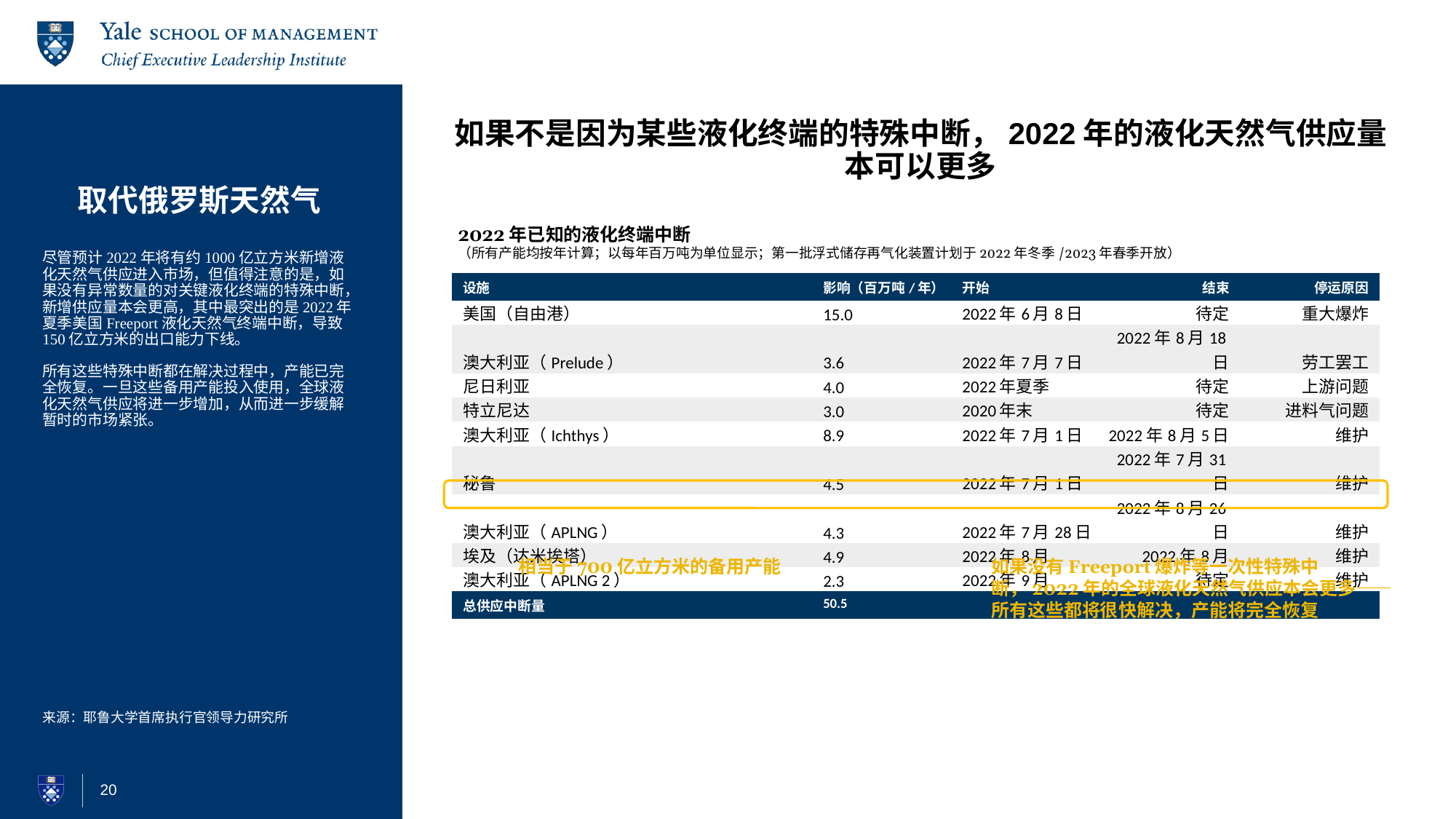

# 取代俄罗斯天然气
如果不是因为某些液化终端的特殊中断，2022年的液化天然气供应量本可以更多
2022年已知的液化终端中断
（所有产能均按年计算；以每年百万吨为单位显示；第一批浮式储存再气化装置计划于2022年冬季/2023年春季开放）
尽管预计2022年将有约1000亿立方米新增液化天然气供应进入市场，但值得注意的是，如果没有异常数量的对关键液化终端的特殊中断，新增供应量本会更高，其中最突出的是2022年夏季美国Freeport液化天然气终端中断，导致150亿立方米的出口能力下线。
所有这些特殊中断都在解决过程中，产能已完全恢复。一旦这些备用产能投入使用，全球液化天然气供应将进一步增加，从而进一步缓解暂时的市场紧张。
| 设施 | 影响（百万吨/年） | 开始 | 结束 | 停运原因 |
| --- | --- | --- | --- | --- |
| 美国（自由港） | 15.0 | 2022年6月8日 | 待定 | 重大爆炸 |
| 澳大利亚（Prelude） | 3.6 | 2022年7月7日 | 2022年8月18日 | 劳工罢工 |
| 尼日利亚 | 4.0 | 2022年夏季 | 待定 | 上游问题 |
| 特立尼达 | 3.0 | 2020年末 | 待定 | 进料气问题 |
| 澳大利亚（Ichthys） | 8.9 | 2022年7月1日 | 2022年8月5日 | 维护 |
| 秘鲁 | 4.5 | 2022年7月1日 | 2022年7月31日 | 维护 |
| 澳大利亚（APLNG） | 4.3 | 2022年7月28日 | 2022年8月26日 | 维护 |
| 埃及（达米埃塔） | 4.9 | 2022年8月 | 2022年8月 | 维护 |
| 澳大利亚（APLNG 2） | 2.3 | 2022年9月 | 待定 | 维护 |
| 总供应中断量 | 50.5 |  |  |  |
相当于700亿立方米的备用产能
如果没有Freeport爆炸等一次性特殊中断，2022年的全球液化天然气供应本会更多——所有这些都将很快解决，产能将完全恢复
来源：耶鲁大学首席执行官领导力研究所
20